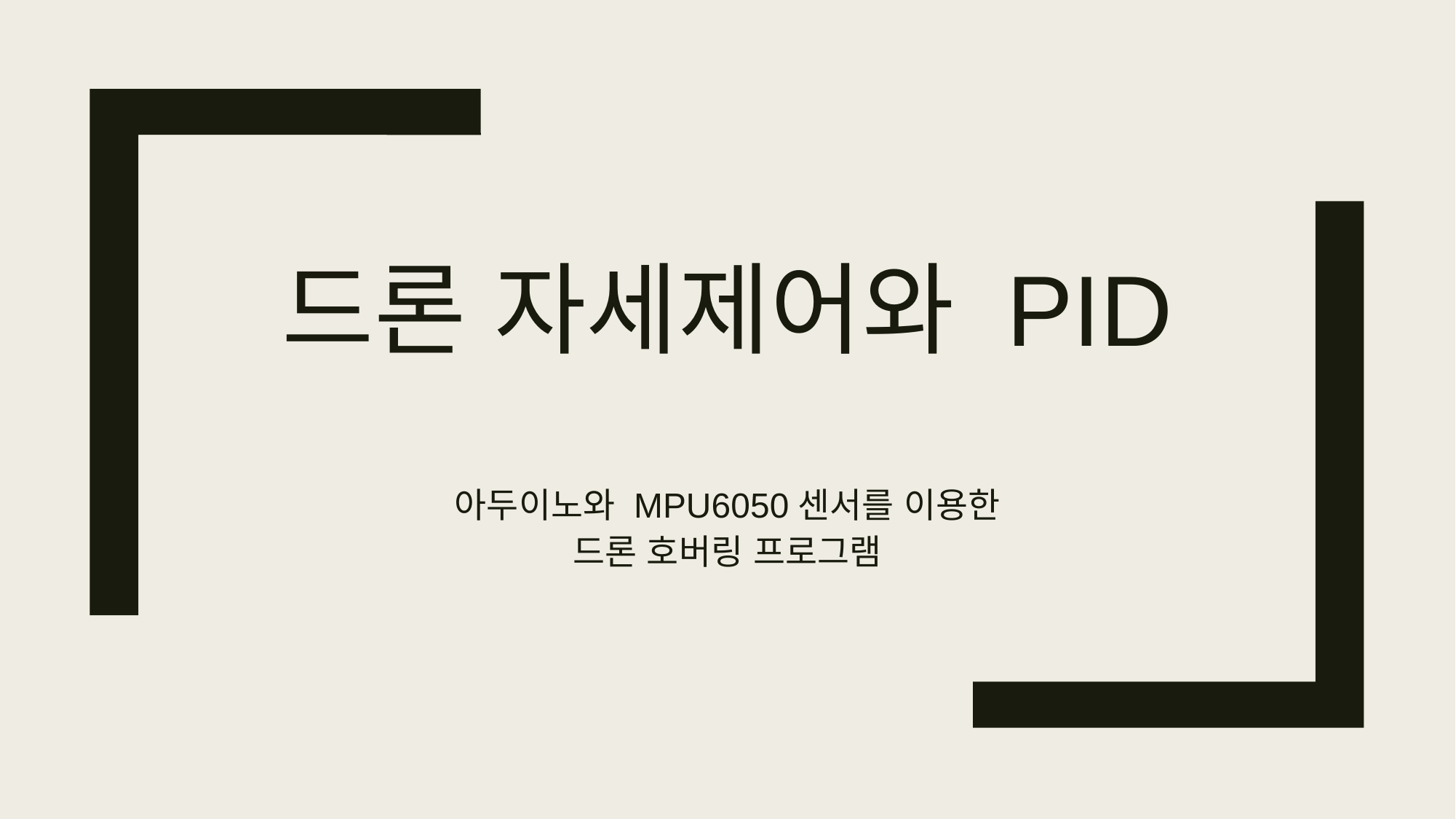

# 드론 자세제어와 PID
아두이노와 MPU6050센서를 이용한
드론 호버링 프로그램